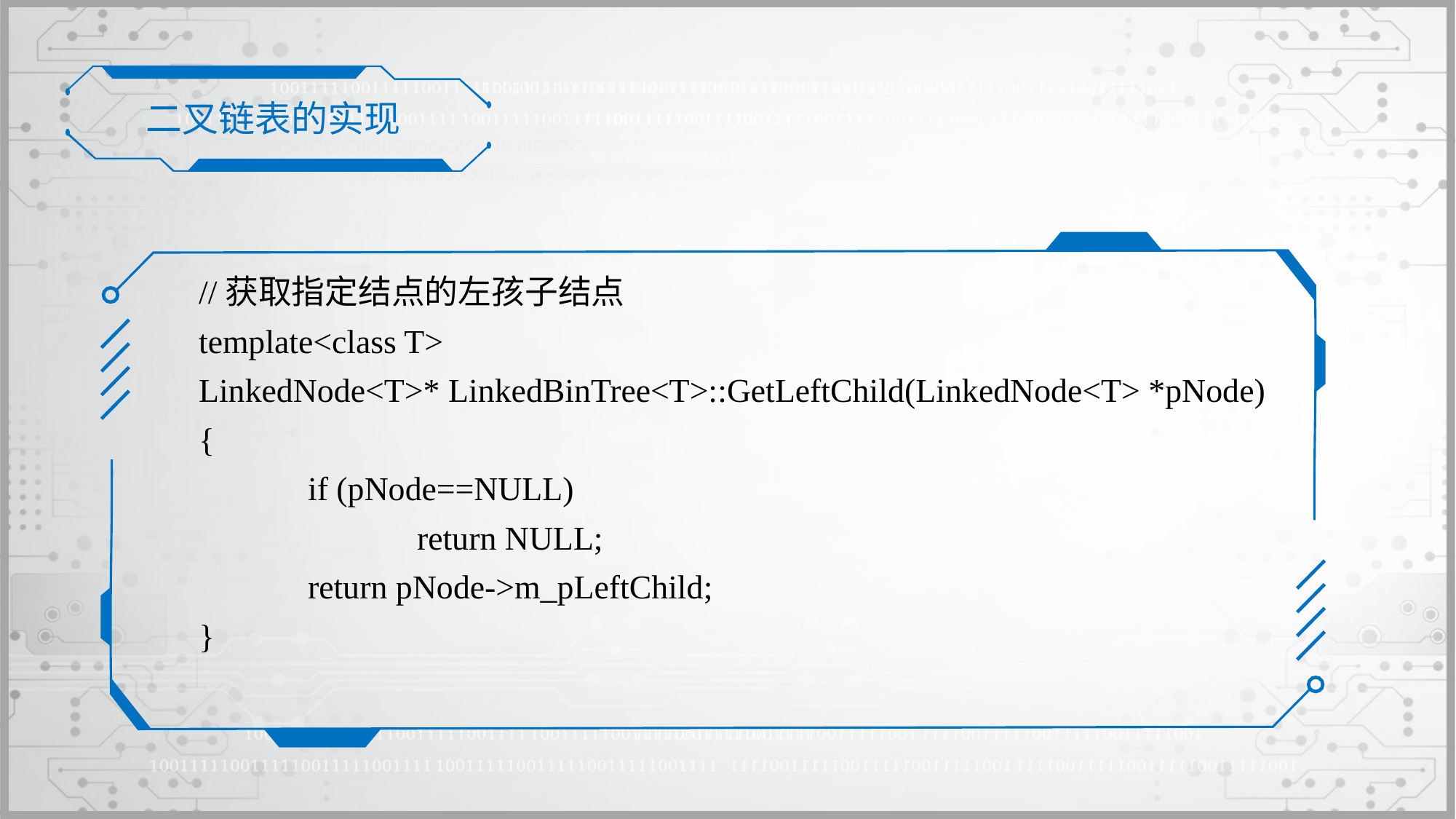

二叉链表的实现

//获取指定结点的左孩子结点
template<class T>
LinkedNode<T>* LinkedBinTree<T>::GetLeftChild(LinkedNode<T> *pNode)
{
	if (pNode==NULL)
		return NULL;
	return pNode->m_pLeftChild;
}